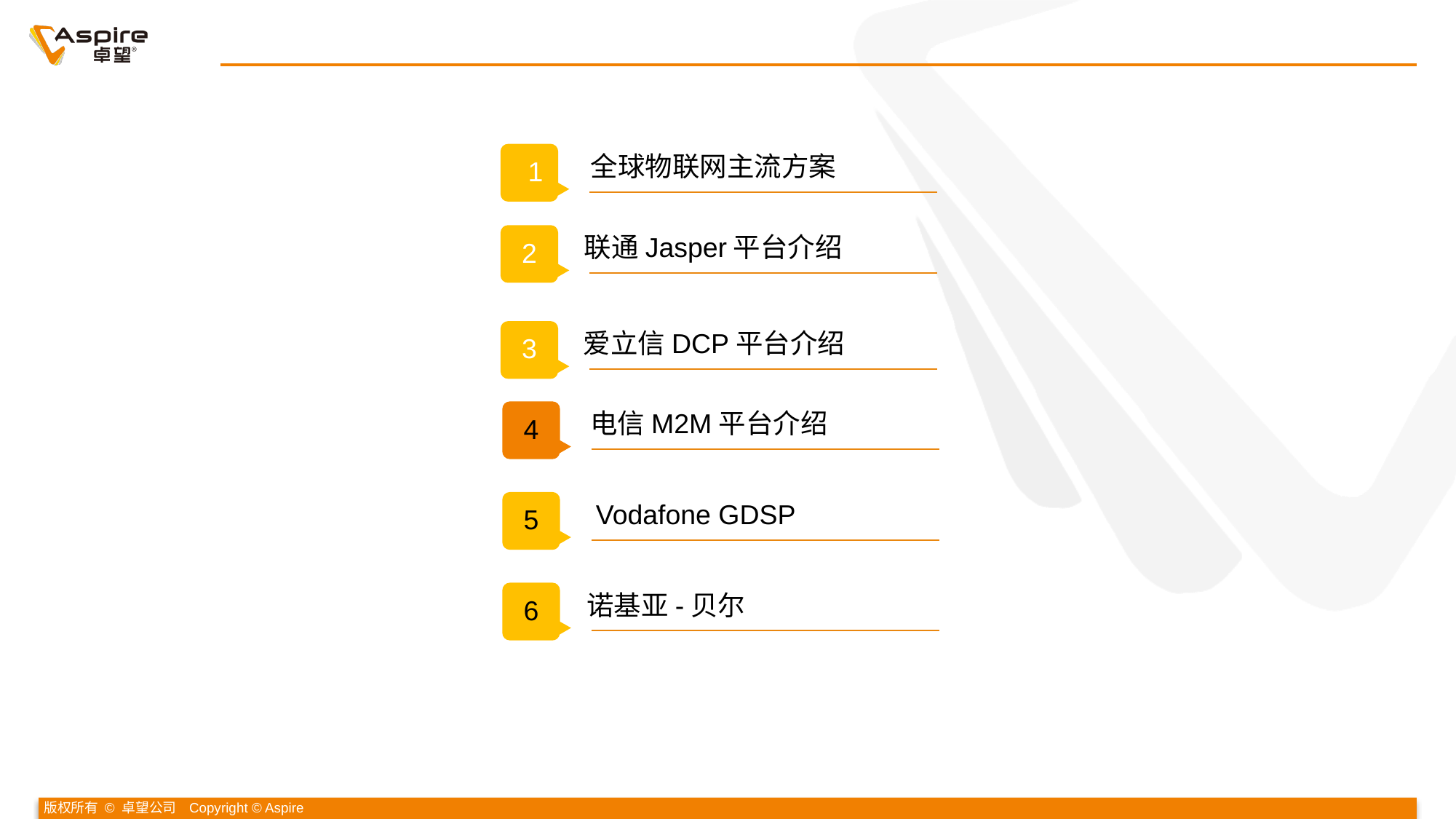

全球物联网主流方案
1

联通Jasper平台介绍
2

爱立信DCP平台介绍
3

电信M2M平台介绍
4

Vodafone GDSP
5

诺基亚-贝尔
6